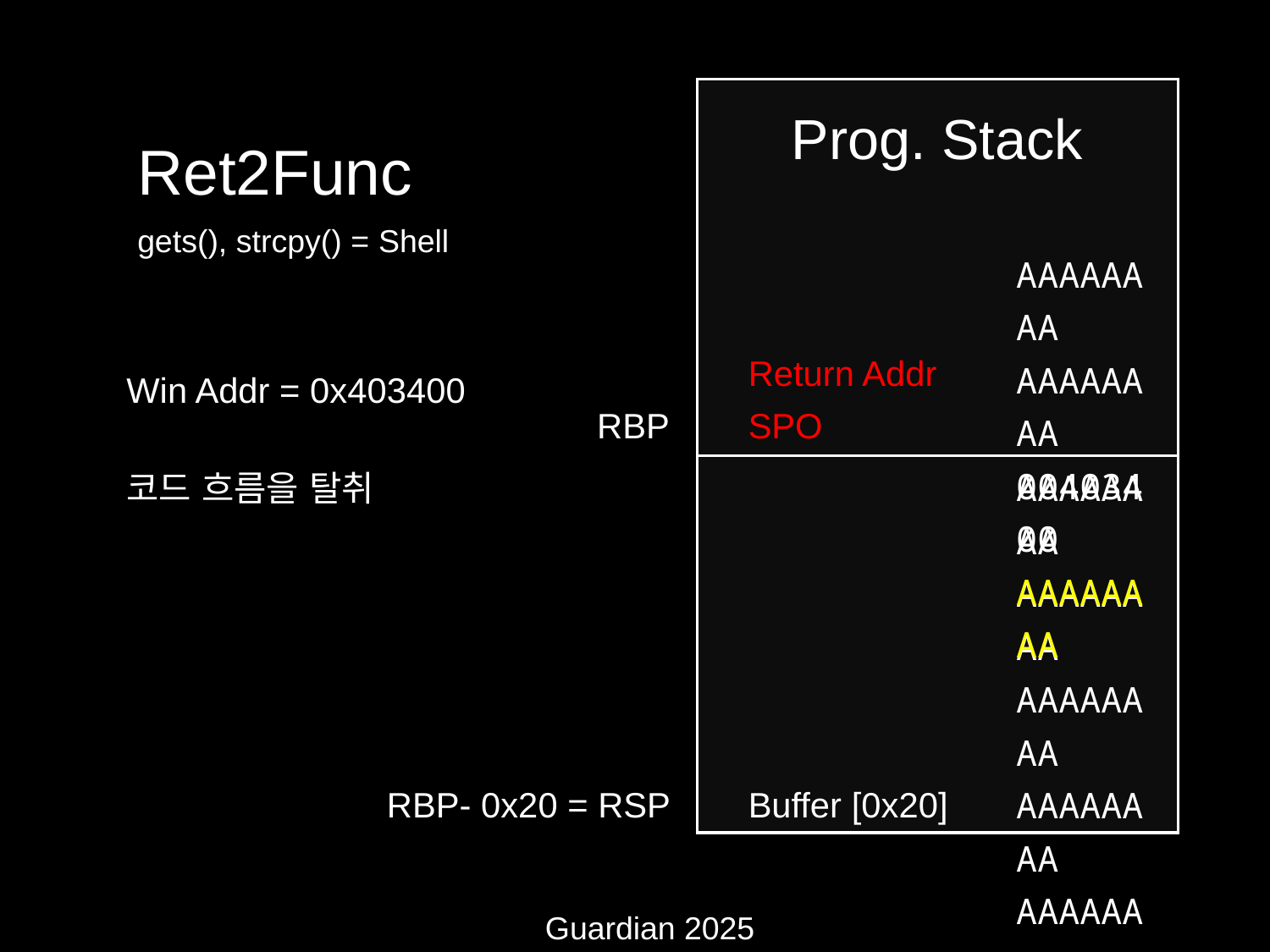

Prog. Stack
Ret2Func
gets(), strcpy() = Shell
AAAAAAAA
AAAAAAAA
00403400
AAAAAAAA
Return Addr
Win Addr = 0x403400
RBP
SPO
AAAAAAAA
AAAAAAAA
AAAAAAAA
AAAAAAAA
AAAAAAAA
AAAAAAAA
AAAAAAAA
코드 흐름을 탈취
RBP- 0x20 = RSP
Buffer [0x20]
Guardian 2025